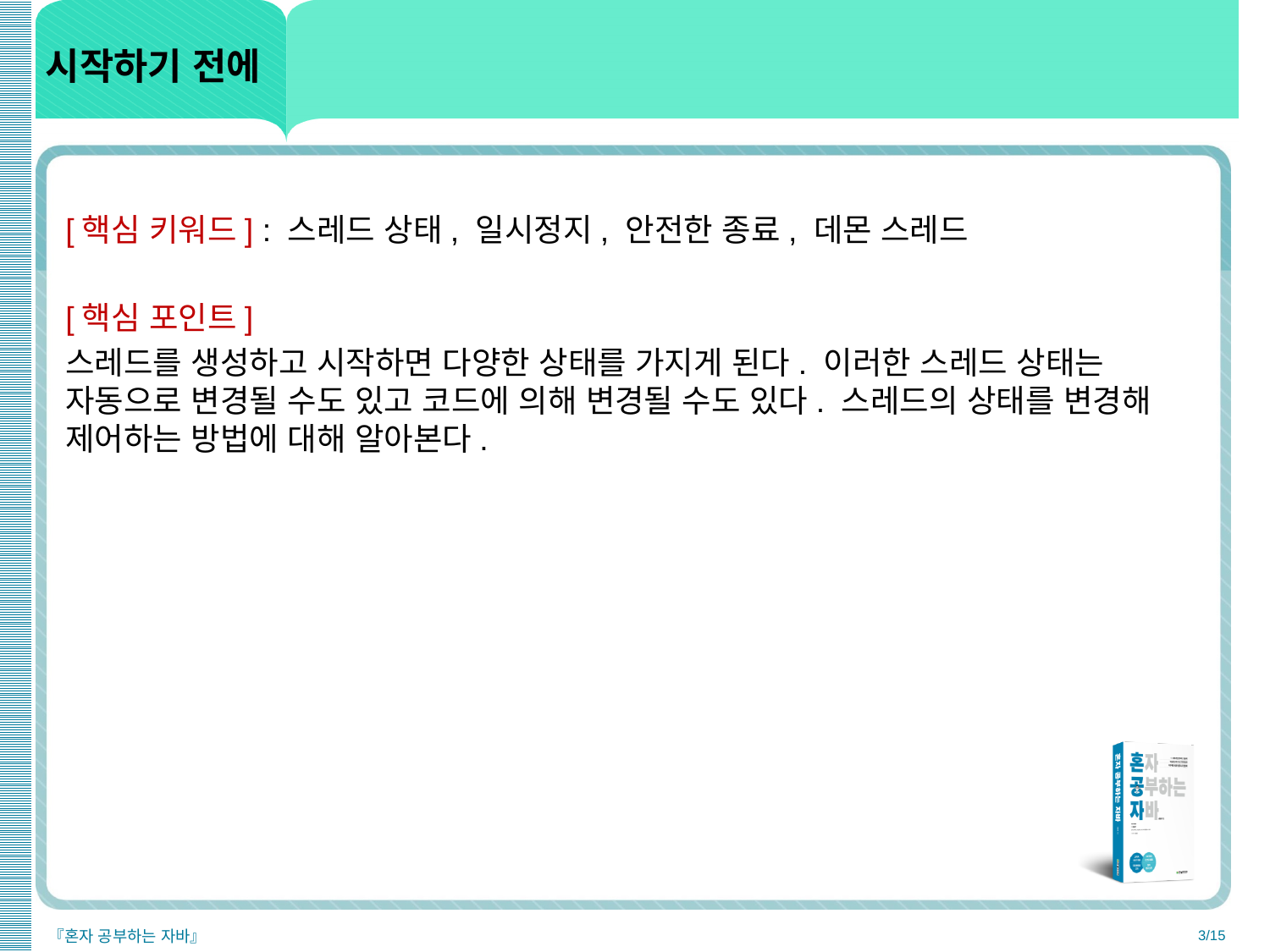

# 시작하기 전에

[핵심 키워드] : 스레드 상태, 일시정지, 안전한 종료, 데몬 스레드

[핵심 포인트]
스레드를 생성하고 시작하면 다양한 상태를 가지게 된다. 이러한 스레드 상태는 자동으로 변경될 수도 있고 코드에 의해 변경될 수도 있다. 스레드의 상태를 변경해 제어하는 방법에 대해 알아본다.